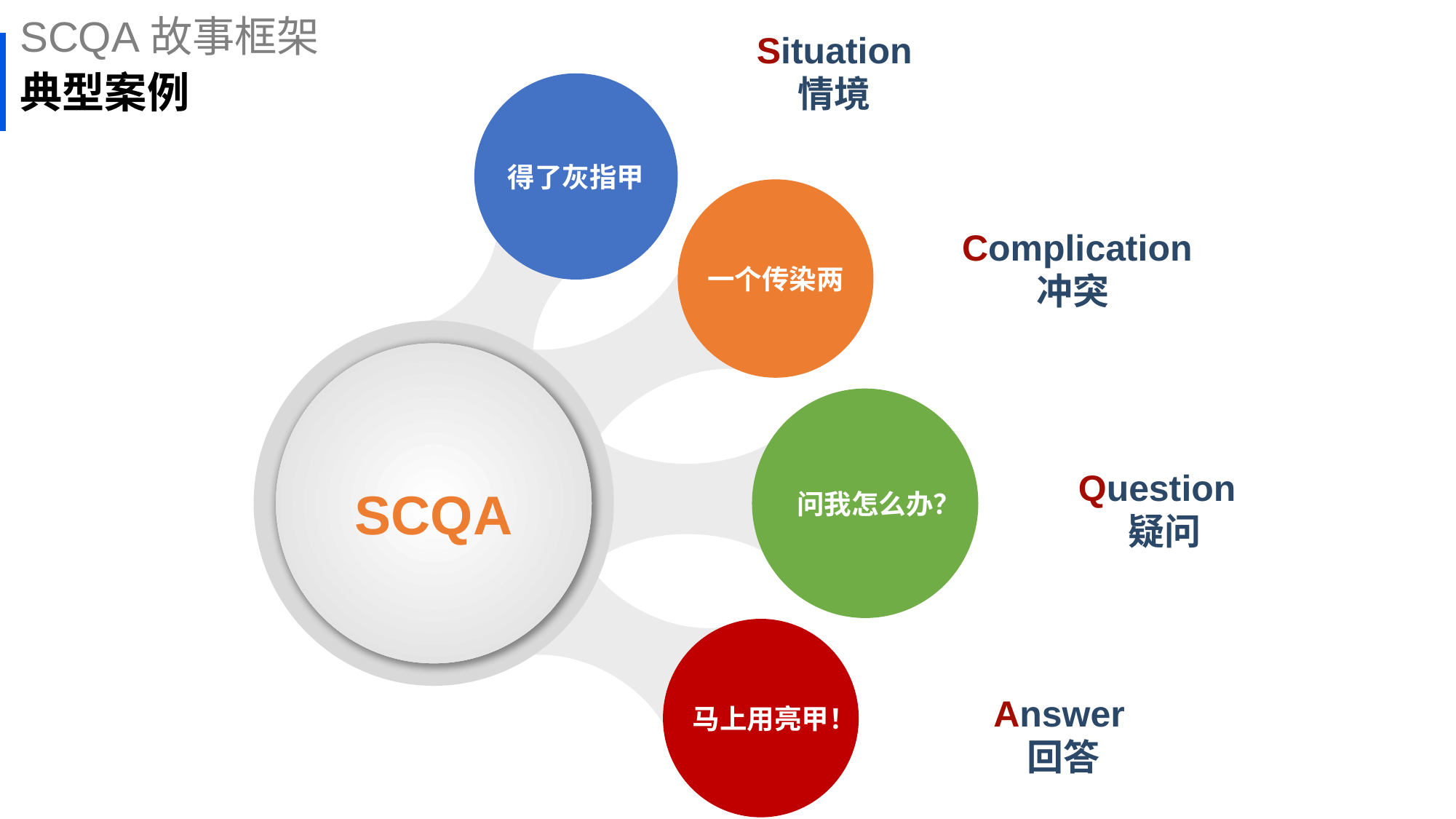

SCQA故事框架
Situation
    情境
# 典型案例
得了灰指甲
一个传染两
Complication
        冲突

SCQA
问我怎么办？

Question
     疑问

马上用亮甲！
Answer
   回答